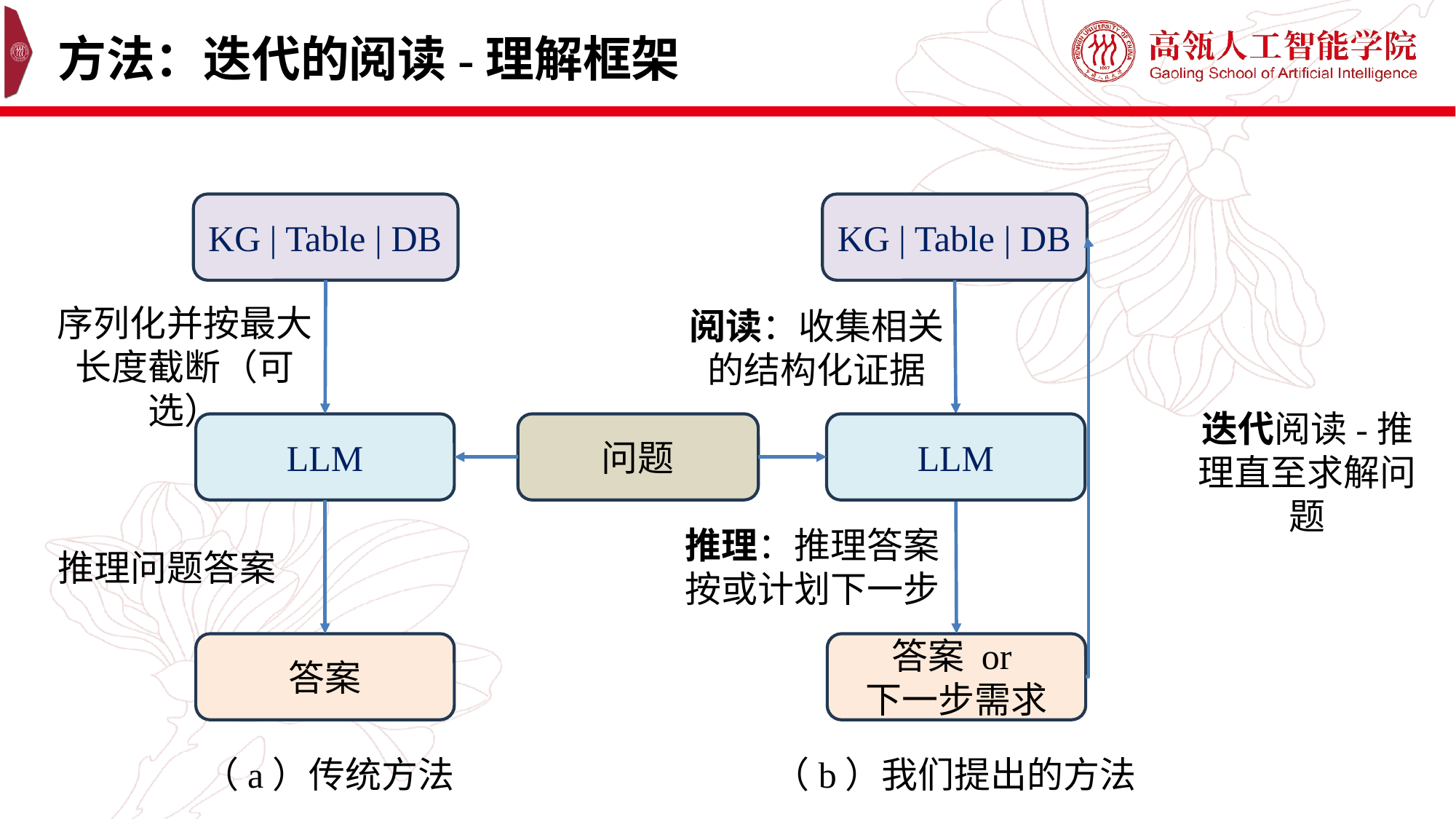

# 方法：迭代的阅读-理解框架
KG | Table | DB
KG | Table | DB
序列化并按最大长度截断（可选）
阅读：收集相关的结构化证据
迭代阅读-推理直至求解问题
问题
LLM
LLM
推理：推理答案按或计划下一步
推理问题答案
答案
答案 or
下一步需求
（b）我们提出的方法
（a）传统方法